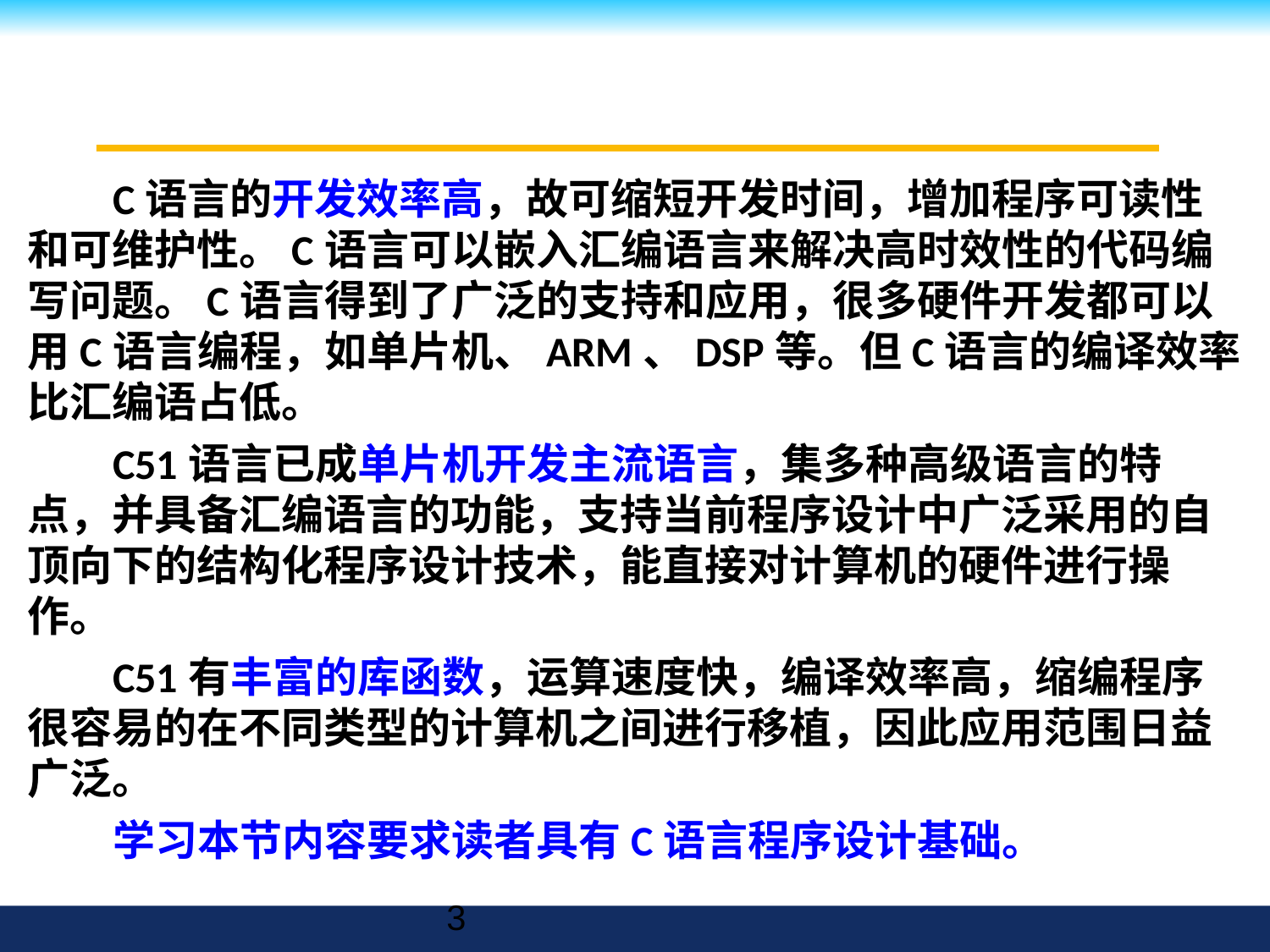

C语言的开发效率高，故可缩短开发时间，增加程序可读性和可维护性。C语言可以嵌入汇编语言来解决高时效性的代码编写问题。C语言得到了广泛的支持和应用，很多硬件开发都可以用C语言编程，如单片机、ARM、DSP等。但C语言的编译效率比汇编语占低。
C51语言已成单片机开发主流语言，集多种高级语言的特点，并具备汇编语言的功能，支持当前程序设计中广泛采用的自顶向下的结构化程序设计技术，能直接对计算机的硬件进行操作。
C51有丰富的库函数，运算速度快，编译效率高，缩编程序很容易的在不同类型的计算机之间进行移植，因此应用范围日益广泛。
学习本节内容要求读者具有C语言程序设计基础。

3